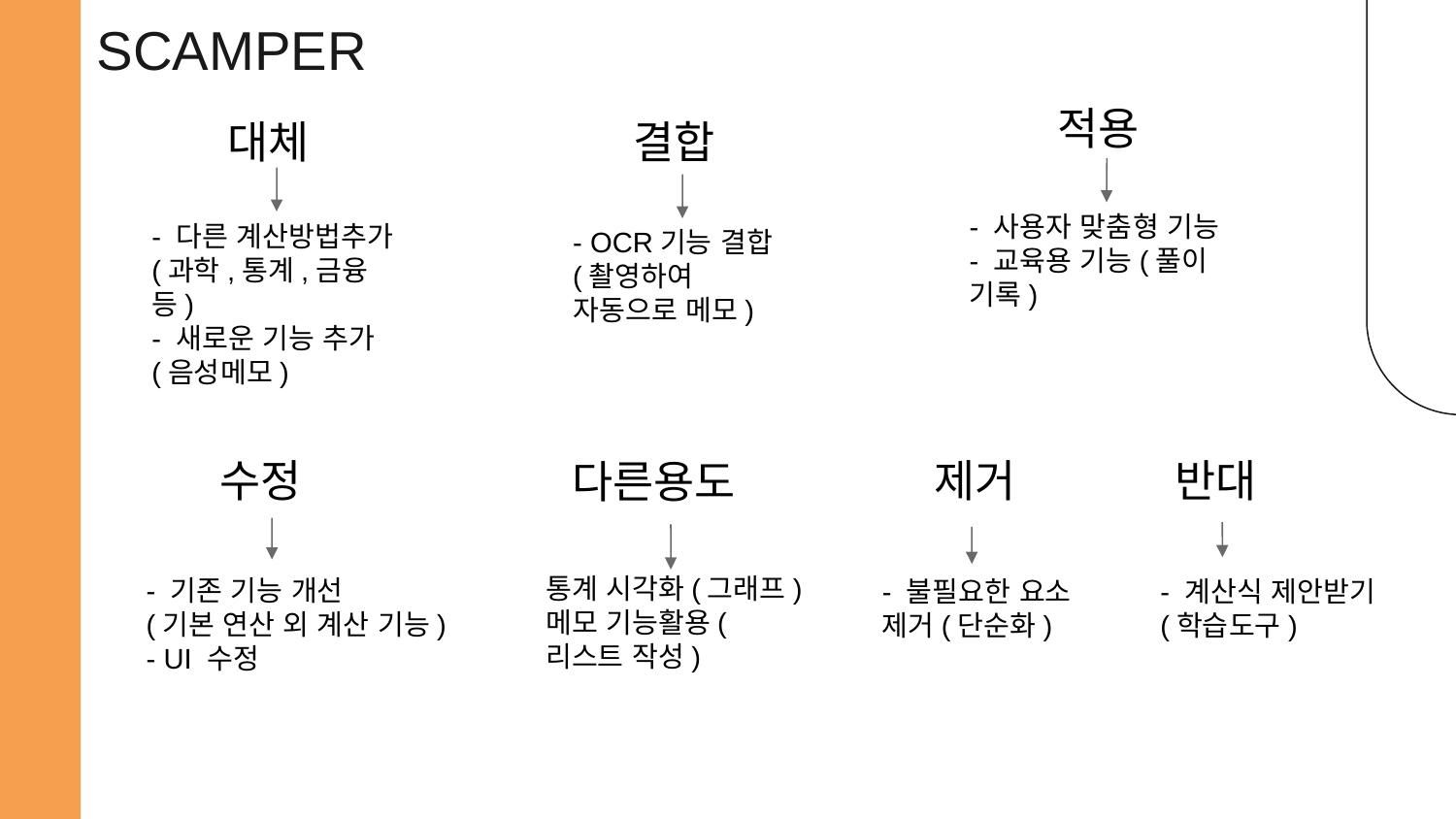

# SCAMPER
적용
결합
대체
- 사용자 맞춤형 기능
- 교육용 기능(풀이 기록)
- 다른 계산방법추가
(과학,통계,금융 등)
- 새로운 기능 추가
(음성메모)
- OCR기능 결합
(촬영하여 자동으로 메모)
제거
반대
수정
다른용도
통계 시각화(그래프)
메모 기능활용(리스트 작성)
- 기존 기능 개선
(기본 연산 외 계산 기능)
- UI 수정
- 계산식 제안받기
(학습도구)
- 불필요한 요소 제거(단순화)